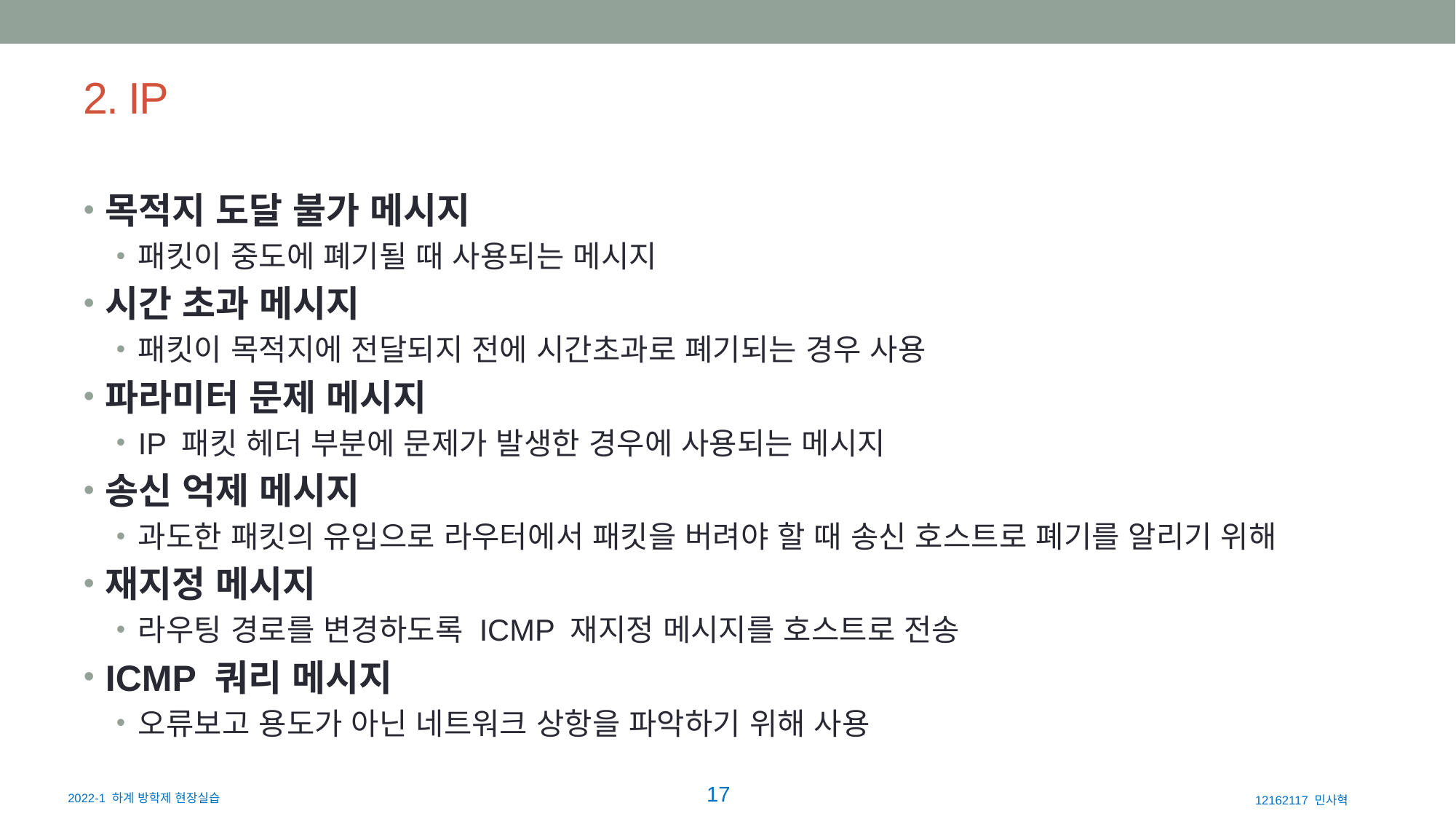

# 2. IP
목적지 도달 불가 메시지
패킷이 중도에 폐기될 때 사용되는 메시지
시간 초과 메시지
패킷이 목적지에 전달되지 전에 시간초과로 폐기되는 경우 사용
파라미터 문제 메시지
IP 패킷 헤더 부분에 문제가 발생한 경우에 사용되는 메시지
송신 억제 메시지
과도한 패킷의 유입으로 라우터에서 패킷을 버려야 할 때 송신 호스트로 폐기를 알리기 위해
재지정 메시지
라우팅 경로를 변경하도록 ICMP 재지정 메시지를 호스트로 전송
ICMP 쿼리 메시지
오류보고 용도가 아닌 네트워크 상항을 파악하기 위해 사용